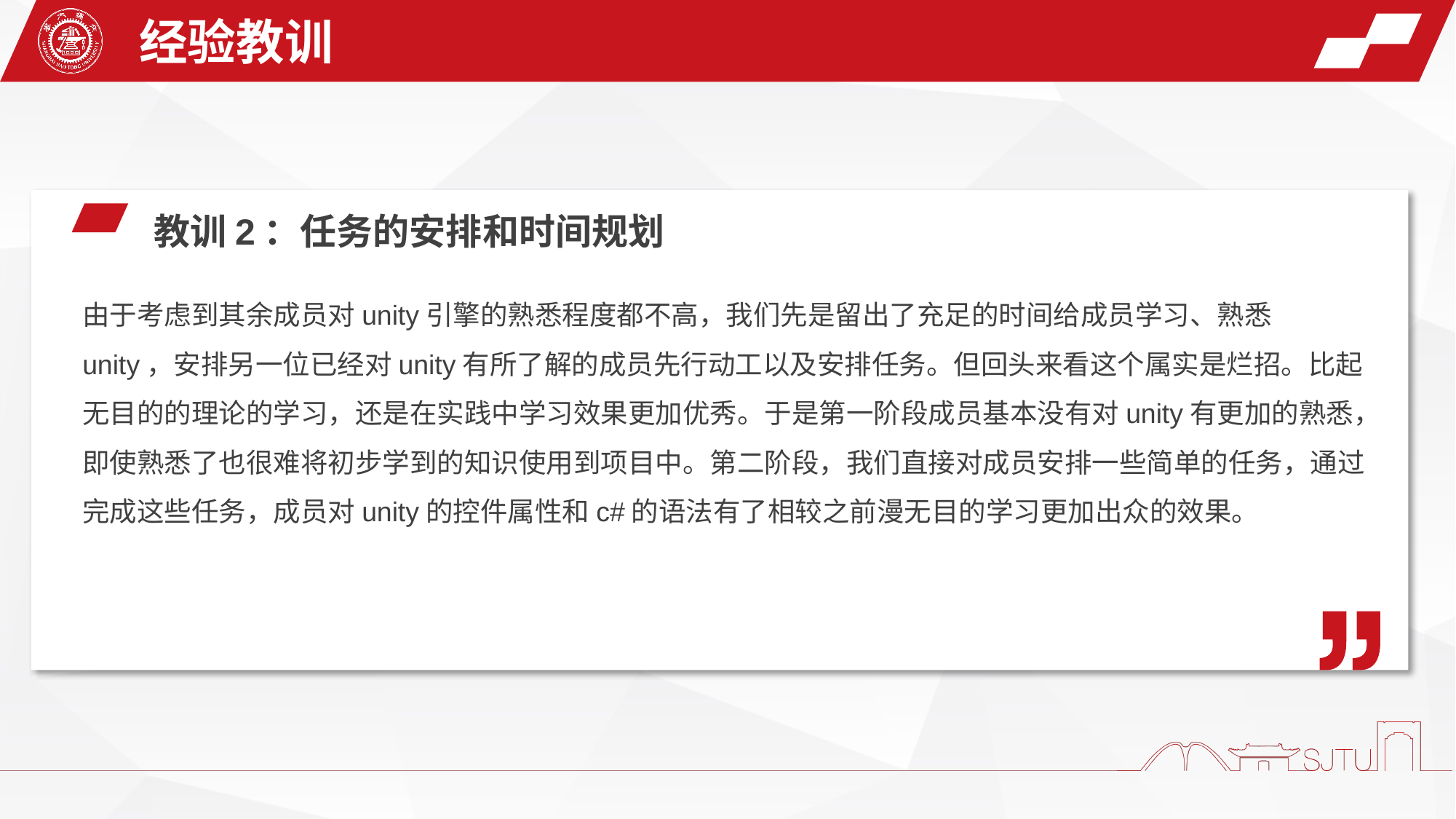

经验教训
教训2：任务的安排和时间规划

由于考虑到其余成员对unity引擎的熟悉程度都不高，我们先是留出了充足的时间给成员学习、熟悉unity，安排另一位已经对unity有所了解的成员先行动工以及安排任务。但回头来看这个属实是烂招。比起无目的的理论的学习，还是在实践中学习效果更加优秀。于是第一阶段成员基本没有对unity有更加的熟悉，即使熟悉了也很难将初步学到的知识使用到项目中。第二阶段，我们直接对成员安排一些简单的任务，通过完成这些任务，成员对unity的控件属性和c#的语法有了相较之前漫无目的学习更加出众的效果。